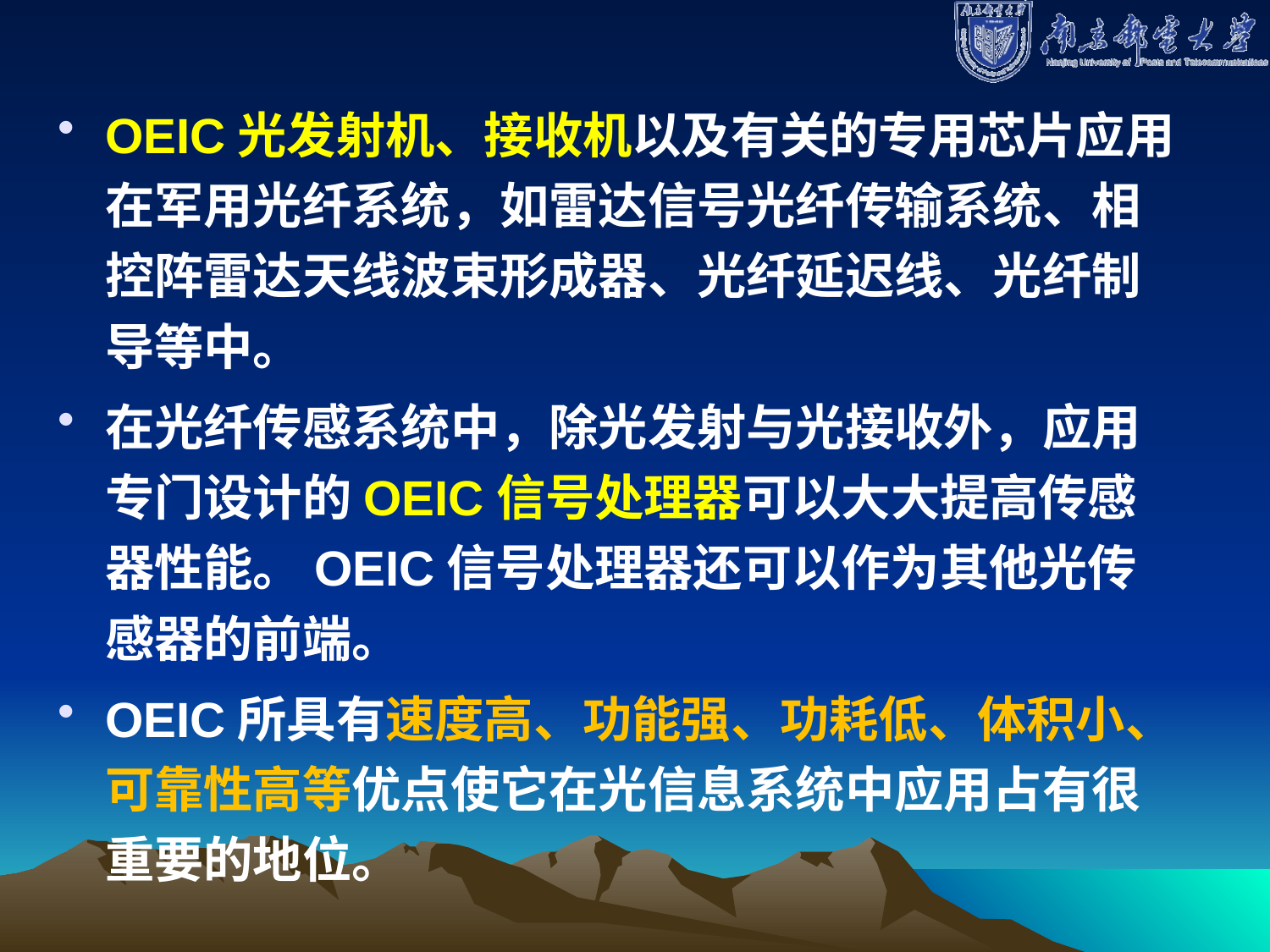

OEIC光发射机、接收机以及有关的专用芯片应用在军用光纤系统，如雷达信号光纤传输系统、相控阵雷达天线波束形成器、光纤延迟线、光纤制导等中。
在光纤传感系统中，除光发射与光接收外，应用专门设计的OEIC信号处理器可以大大提高传感器性能。OEIC信号处理器还可以作为其他光传感器的前端。
OEIC所具有速度高、功能强、功耗低、体积小、可靠性高等优点使它在光信息系统中应用占有很重要的地位。

85